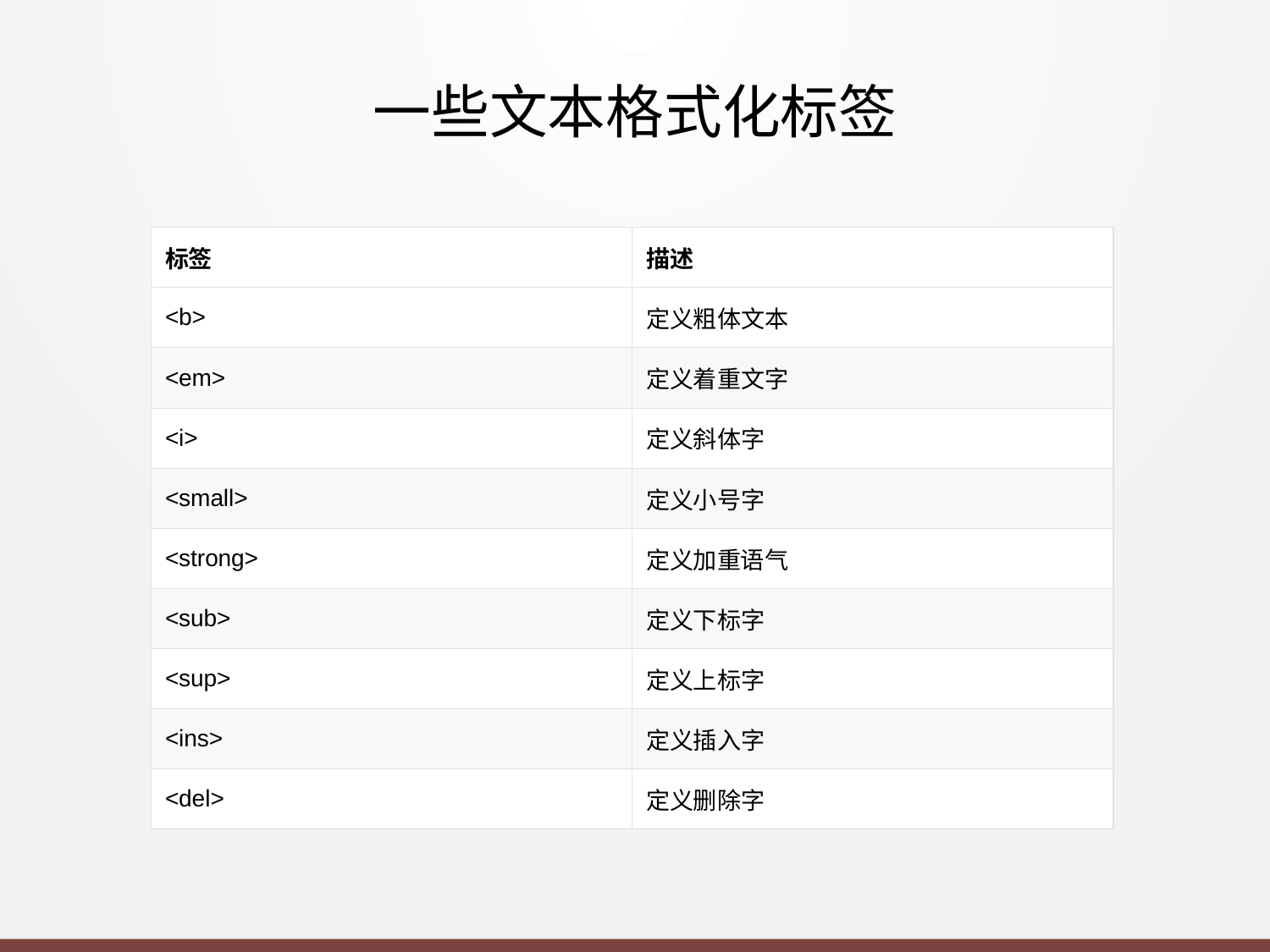

# 一些文本格式化标签
| 标签 | 描述 |
| --- | --- |
| <b> | 定义粗体文本 |
| <em> | 定义着重文字 |
| <i> | 定义斜体字 |
| <small> | 定义小号字 |
| <strong> | 定义加重语气 |
| <sub> | 定义下标字 |
| <sup> | 定义上标字 |
| <ins> | 定义插入字 |
| <del> | 定义删除字 |